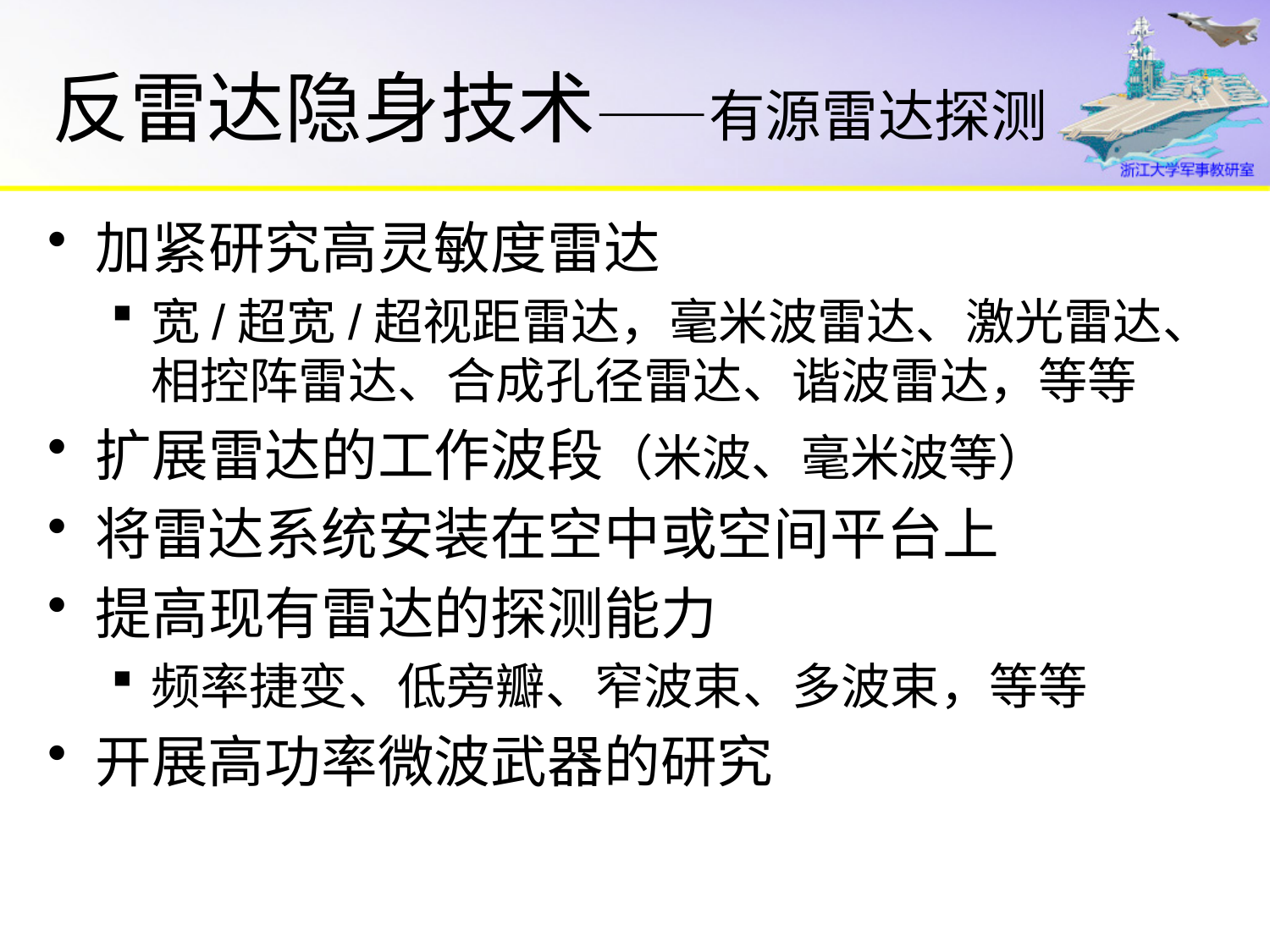

# 反雷达隐身技术——有源雷达探测
加紧研究高灵敏度雷达
宽/超宽/超视距雷达，毫米波雷达、激光雷达、相控阵雷达、合成孔径雷达、谐波雷达，等等
扩展雷达的工作波段（米波、毫米波等）
将雷达系统安装在空中或空间平台上
提高现有雷达的探测能力
频率捷变、低旁瓣、窄波束、多波束，等等
开展高功率微波武器的研究